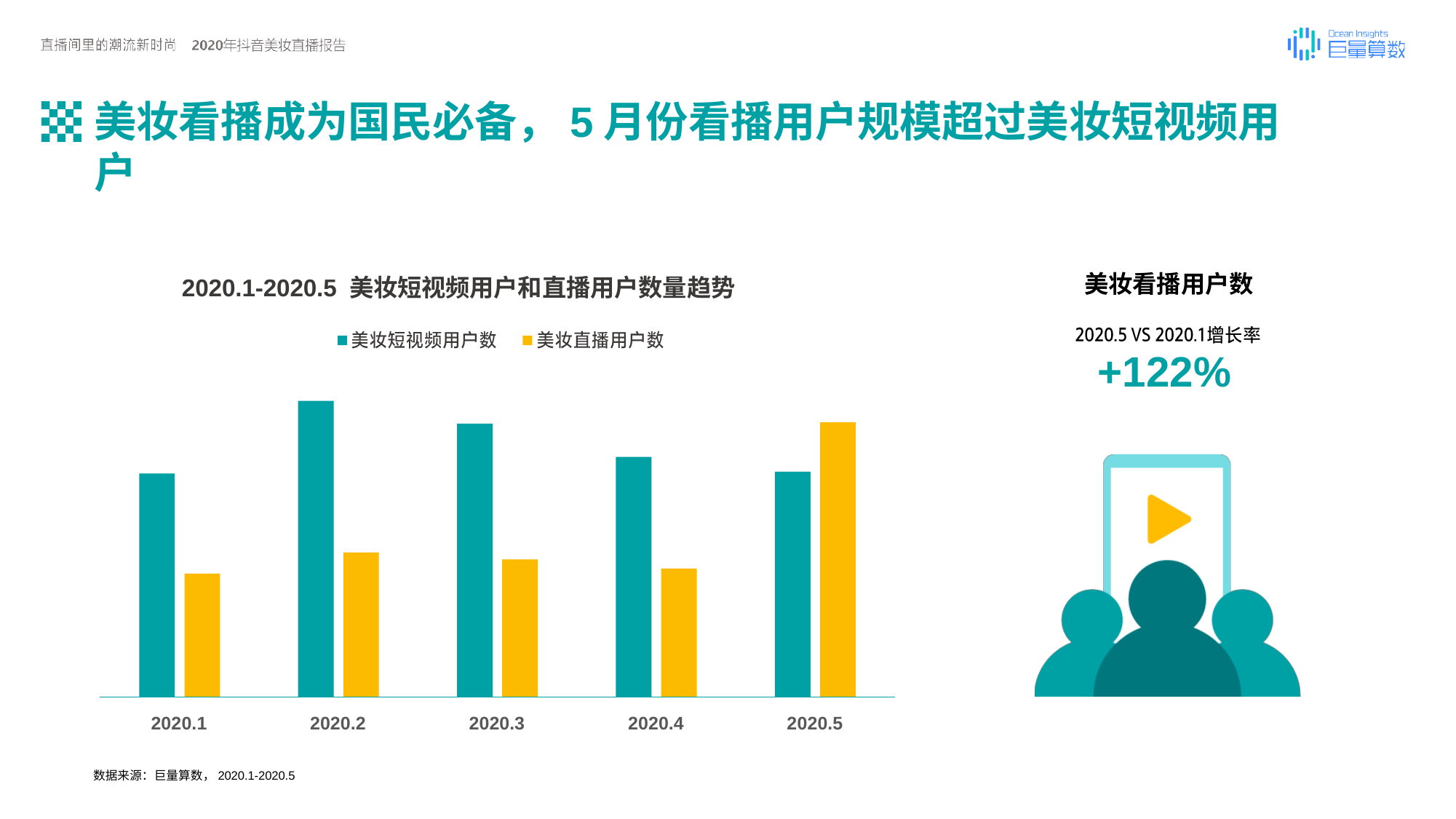

# 美妆看播成为国民必备，5月份看播用户规模超过美妆短视频用户

美妆看播用户数
2020.1-2020.5 美妆短视频用户和直播用户数量趋势

+122%

2020.1
2020.2
2020.3
2020.4
2020.5
数据来源：巨量算数，2020.1-2020.5